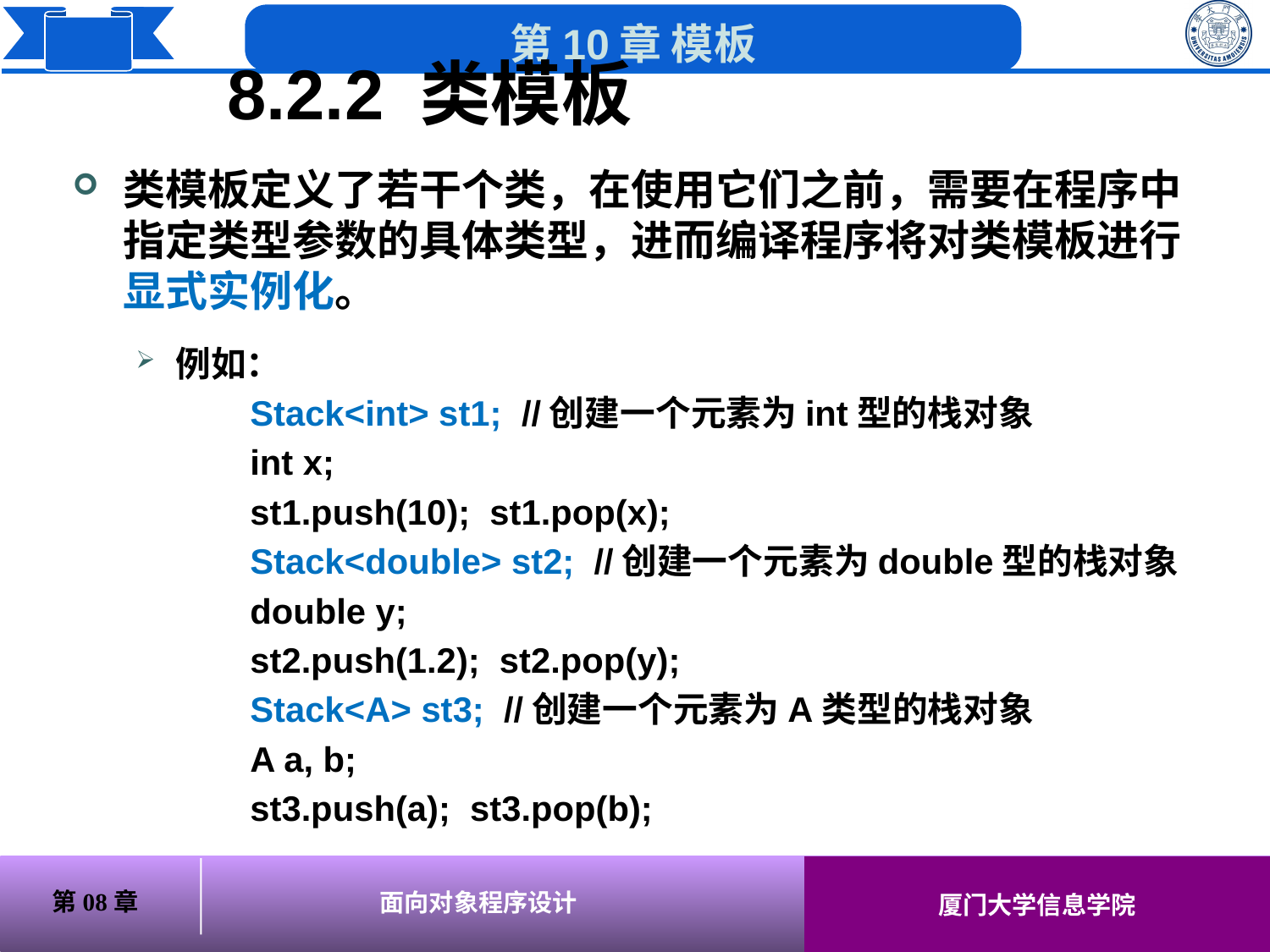

8.2.2 类模板
类模板定义了若干个类，在使用它们之前，需要在程序中指定类型参数的具体类型，进而编译程序将对类模板进行显式实例化。

例如：
		Stack<int> st1;  //创建一个元素为int型的栈对象
		int x;
		st1.push(10);  st1.pop(x);
		Stack<double> st2;  //创建一个元素为double型的栈对象
		double y;
		st2.push(1.2);  st2.pop(y);
		Stack<A> st3;  //创建一个元素为A类型的栈对象
		A a, b;
		st3.push(a);  st3.pop(b);
22